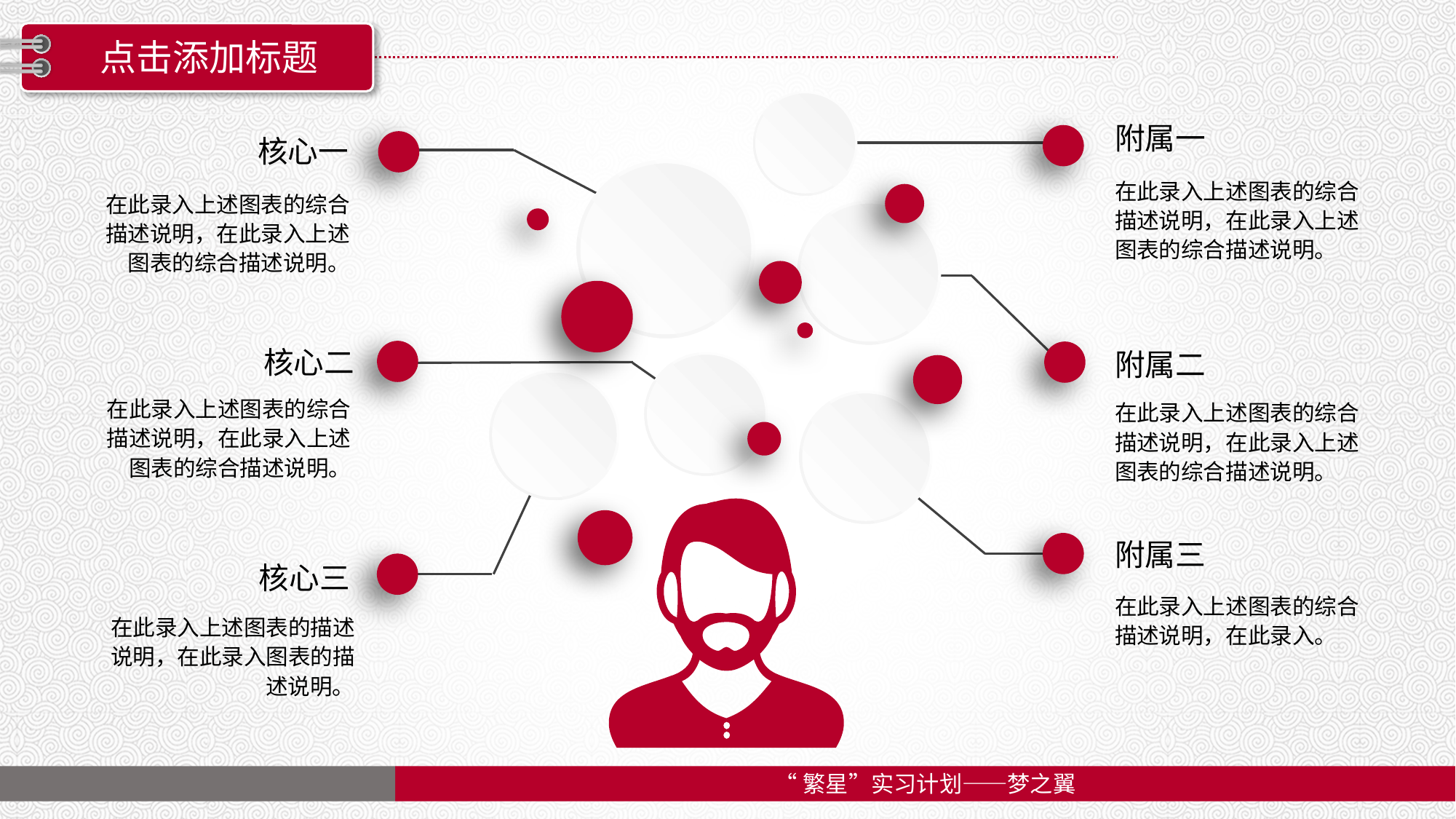

点击添加标题

附属一

核心一

在此录入上述图表的综合描述说明，在此录入上述图表的综合描述说明。
在此录入上述图表的综合描述说明，在此录入上述图表的综合描述说明。

核心二
附属二

在此录入上述图表的综合描述说明，在此录入上述图表的综合描述说明。
在此录入上述图表的综合描述说明，在此录入上述图表的综合描述说明。

附属三

核心三

在此录入上述图表的综合描述说明，在此录入。
在此录入上述图表的描述说明，在此录入图表的描述说明。